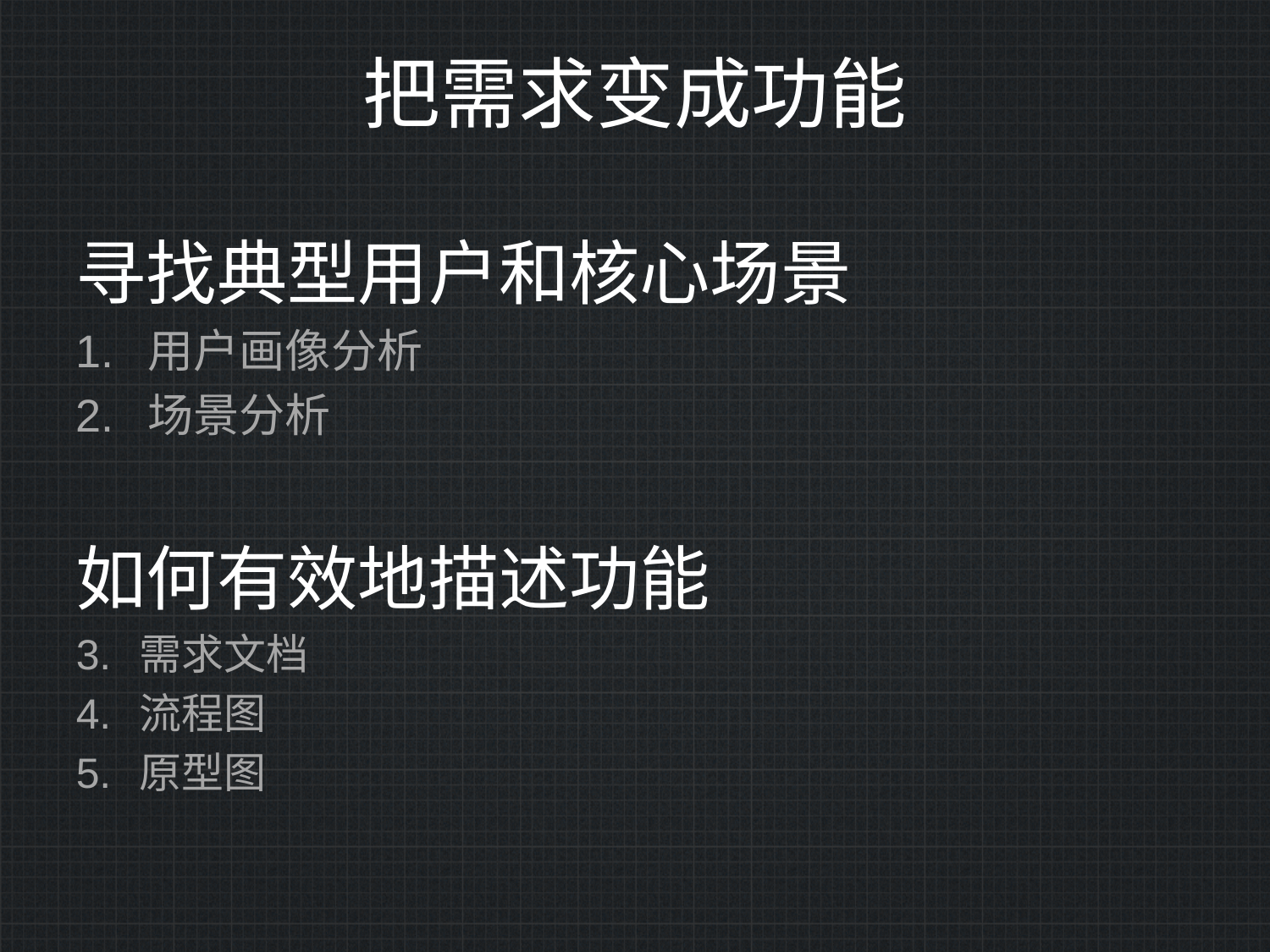

# 把需求变成功能
寻找典型用户和核心场景
用户画像分析
场景分析

如何有效地描述功能
需求文档
流程图
原型图